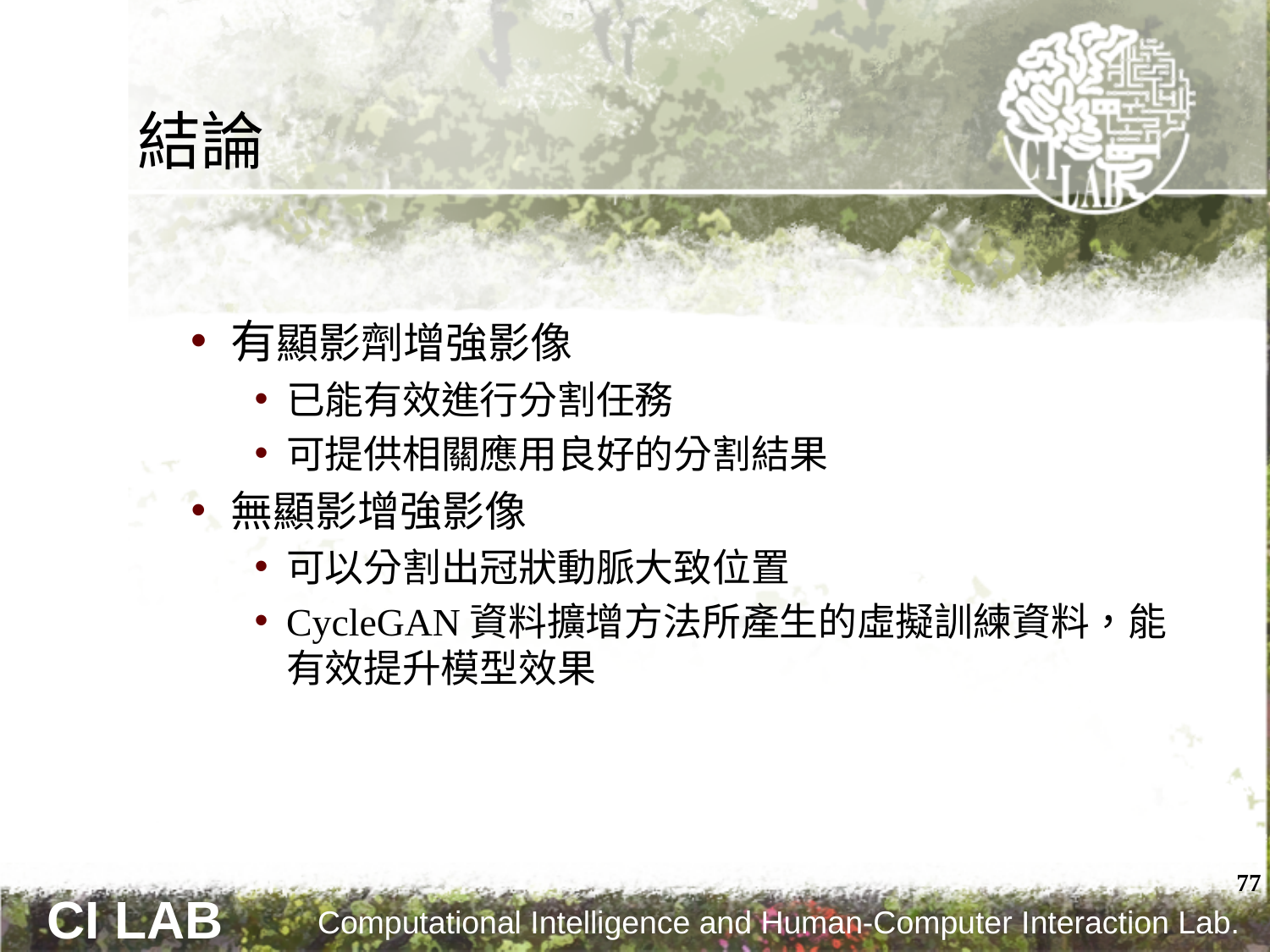

# 結論
有顯影劑增強影像
已能有效進行分割任務
可提供相關應用良好的分割結果
無顯影增強影像
可以分割出冠狀動脈大致位置
CycleGAN資料擴增方法所產生的虛擬訓練資料，能有效提升模型效果

77